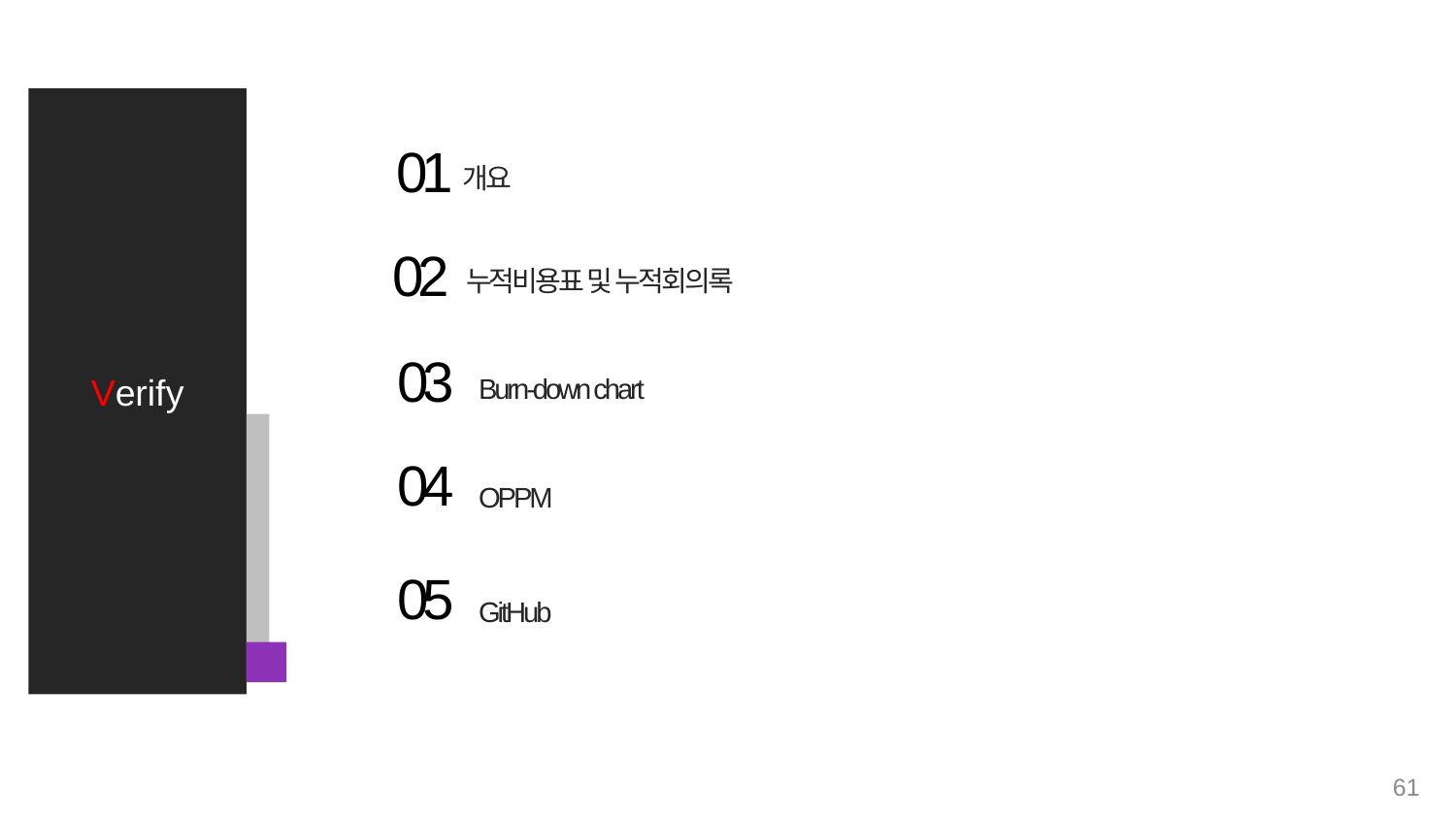

Verify
01
개요
02
누적비용표 및 누적회의록
03
Burn-down chart

04
OPPM
05
GitHub

61